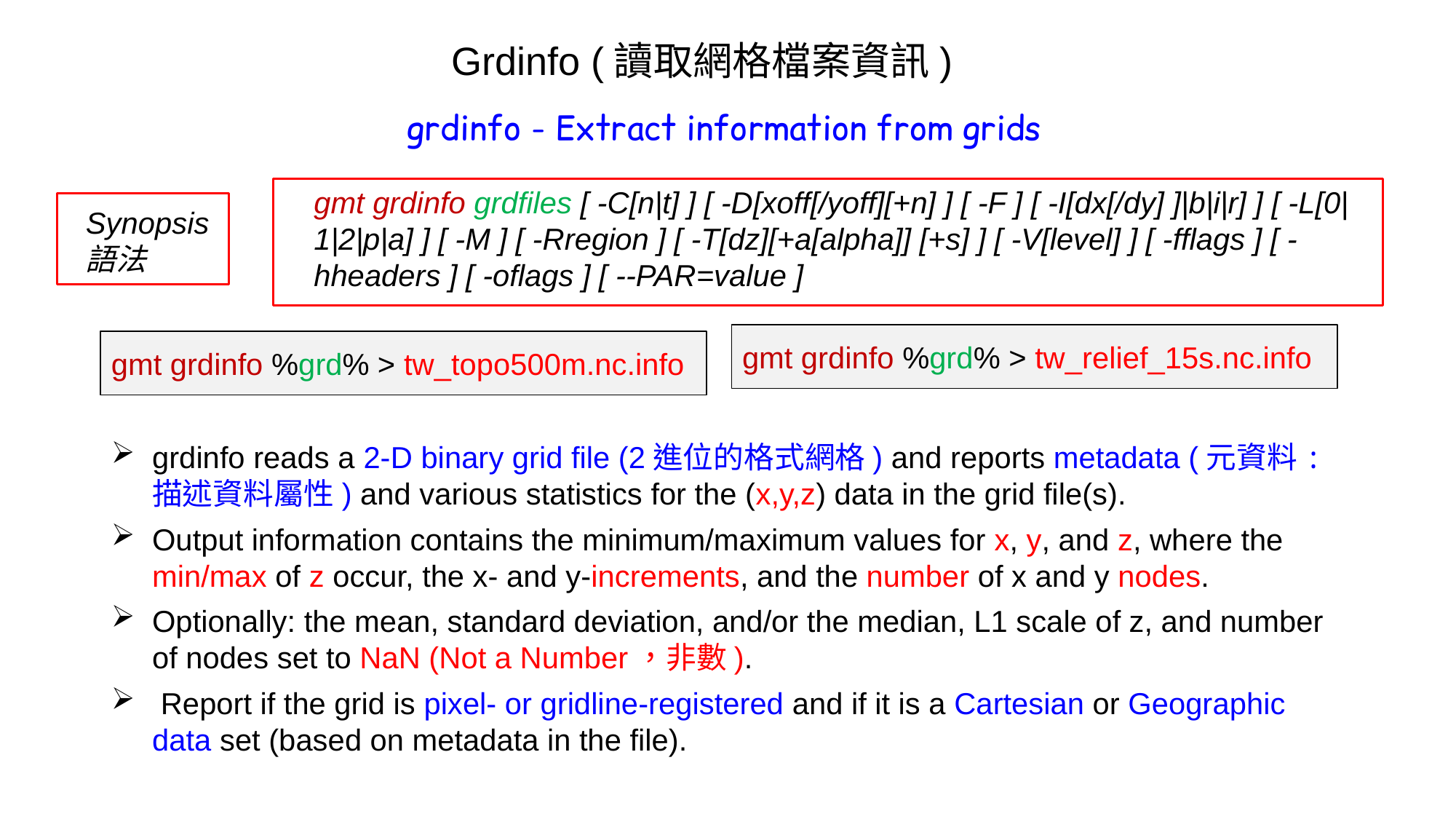

# Grdinfo (讀取網格檔案資訊)
grdinfo - Extract information from grids
gmt grdinfo grdfiles [ -C[n|t] ] [ -D[xoff[/yoff][+n] ] [ -F ] [ -I[dx[/dy] ]|b|i|r] ] [ -L[0|1|2|p|a] ] [ -M ] [ -Rregion ] [ -T[dz][+a[alpha]] [+s] ] [ -V[level] ] [ -fflags ] [ -hheaders ] [ -oflags ] [ --PAR=value ]

Synopsis
語法

gmt grdinfo %grd% > tw_relief_15s.nc.info

gmt grdinfo %grd% > tw_topo500m.nc.info
grdinfo reads a 2-D binary grid file (2進位的格式網格) and reports metadata (元資料:描述資料屬性) and various statistics for the (x,y,z) data in the grid file(s).
Output information contains the minimum/maximum values for x, y, and z, where the min/max of z occur, the x- and y-increments, and the number of x and y nodes.
Optionally: the mean, standard deviation, and/or the median, L1 scale of z, and number of nodes set to NaN (Not a Number，非數).
 Report if the grid is pixel- or gridline-registered and if it is a Cartesian or Geographic data set (based on metadata in the file).